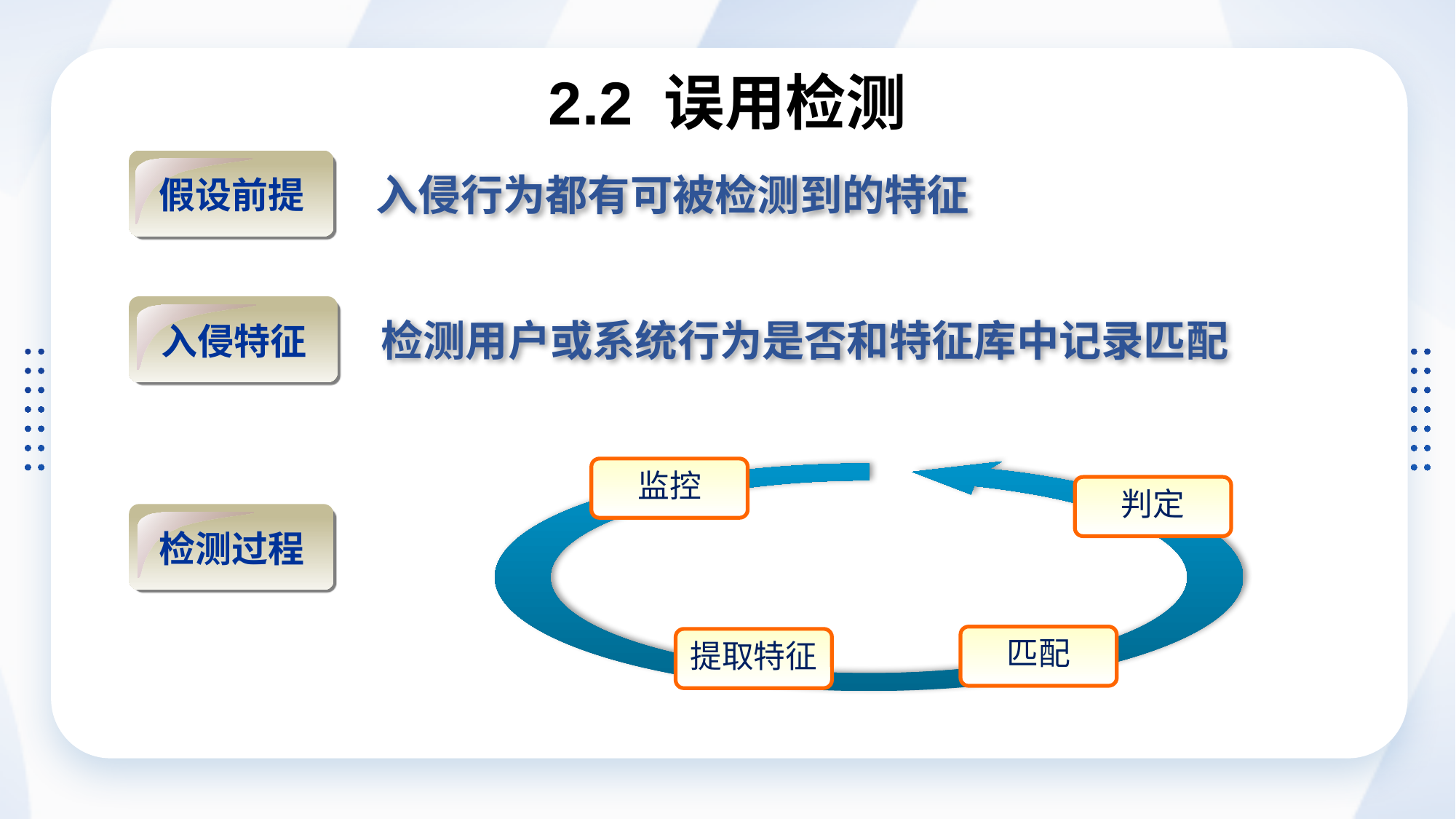

# 2.2 误用检测

假设前提
入侵行为都有可被检测到的特征
检测用户或系统行为是否和特征库中记录匹配

入侵特征
监控

判定

检测过程
匹配
提取特征